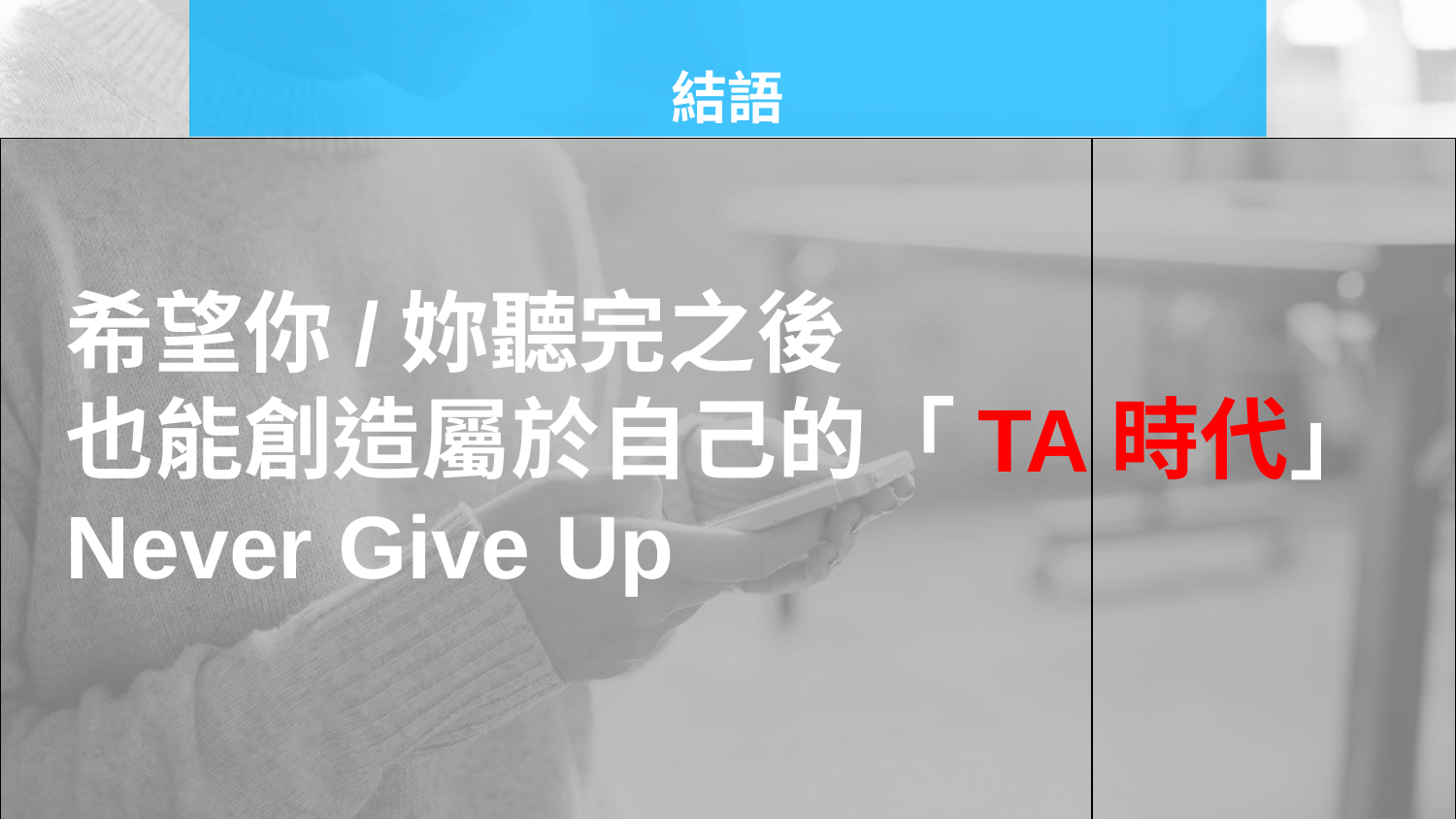

# 結語
|  |  |
| --- | --- |
希望你/妳聽完之後
也能創造屬於自己的「TA時代」Never Give Up